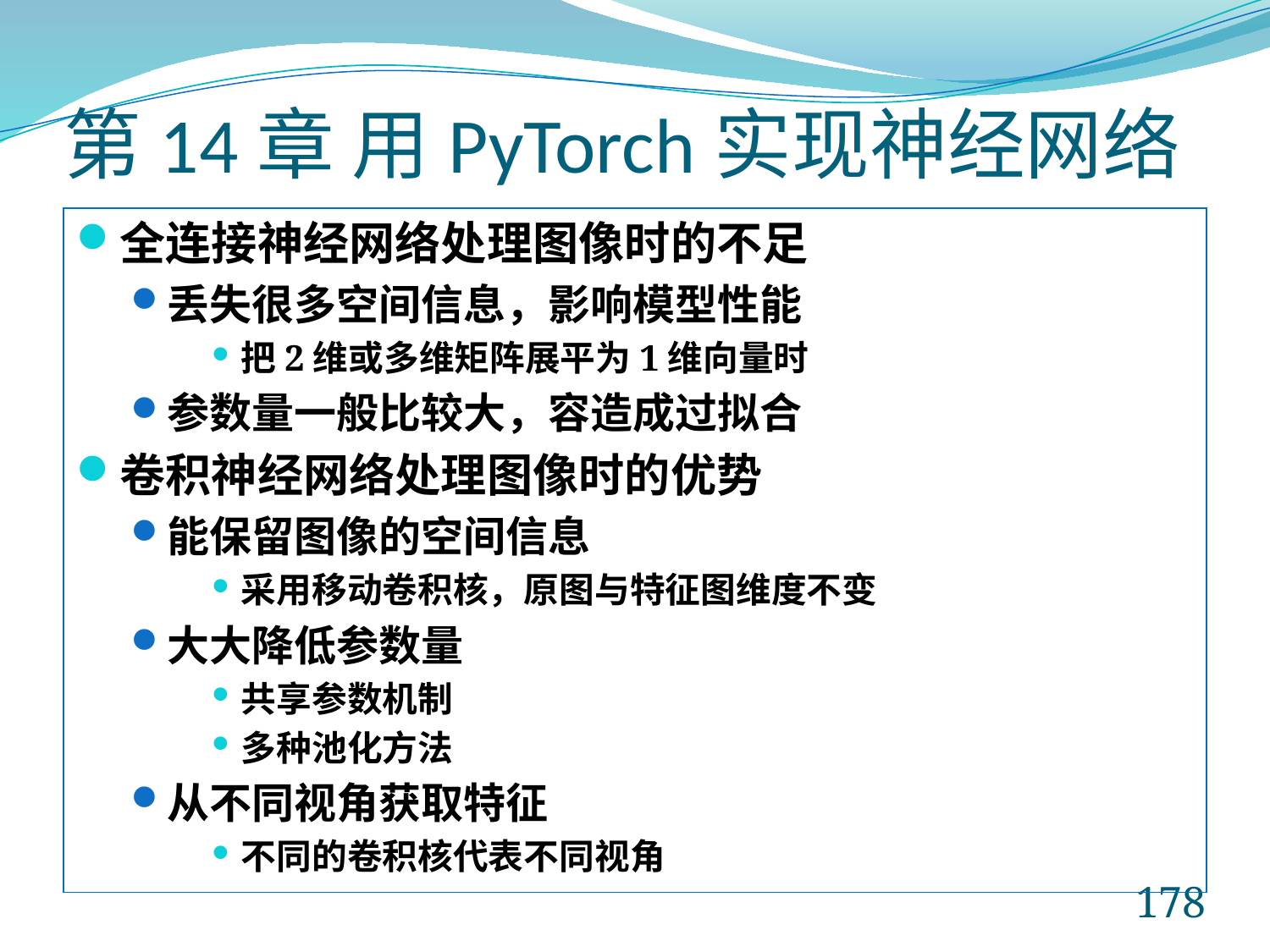

# 第14章 用PyTorch实现神经网络
全连接神经网络处理图像时的不足
丢失很多空间信息，影响模型性能
把2维或多维矩阵展平为1维向量时
参数量一般比较大，容造成过拟合
卷积神经网络处理图像时的优势
能保留图像的空间信息
采用移动卷积核，原图与特征图维度不变
大大降低参数量
共享参数机制
多种池化方法
从不同视角获取特征
不同的卷积核代表不同视角

178